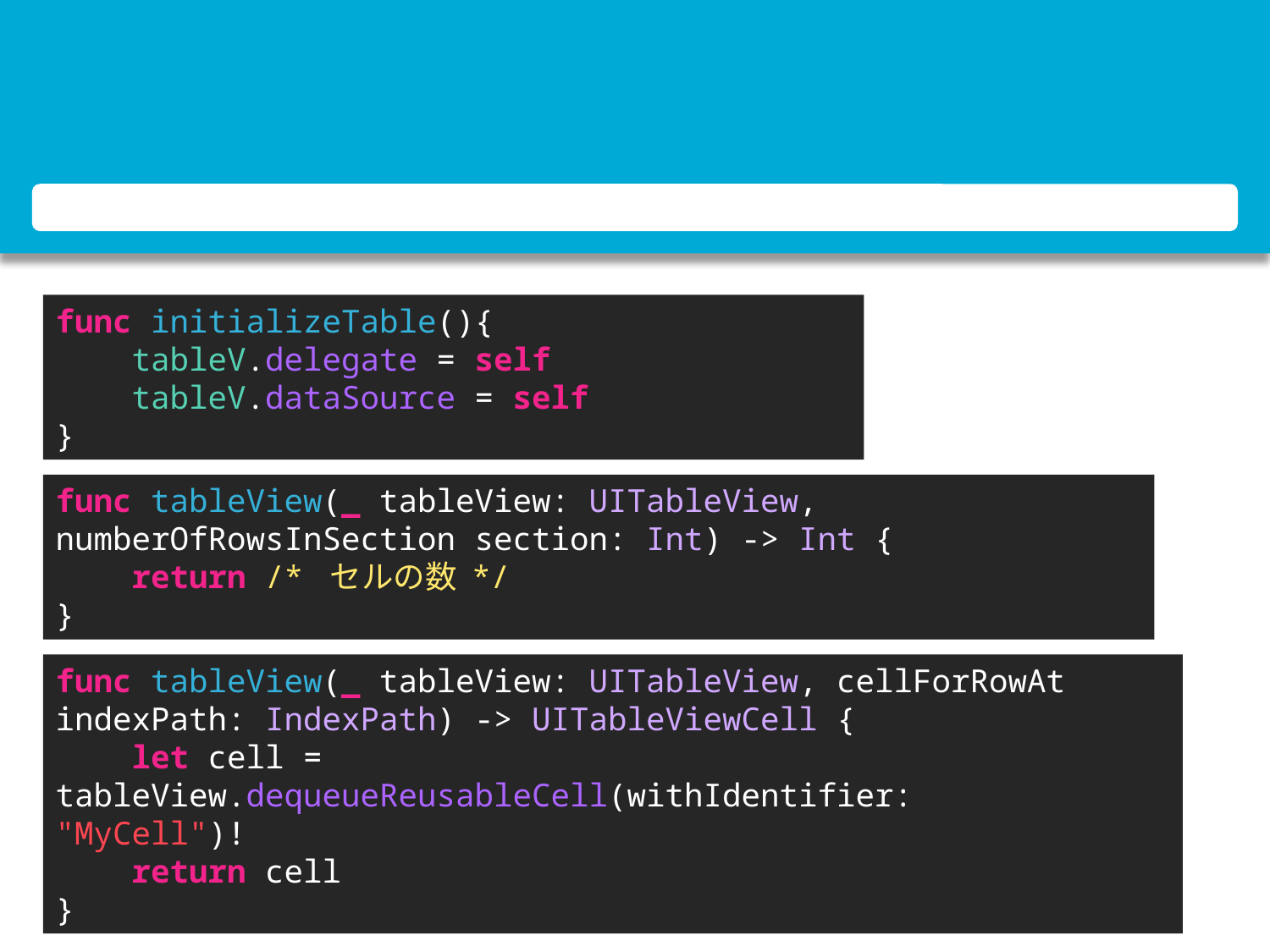

#

func initializeTable(){
    tableV.delegate = self
    tableV.dataSource = self
}
func tableView(_ tableView: UITableView, numberOfRowsInSection section: Int) -> Int {
    return /* セルの数 */
}
func tableView(_ tableView: UITableView, cellForRowAt indexPath: IndexPath) -> UITableViewCell {
    let cell = 		tableView.dequeueReusableCell(withIdentifier: 		"MyCell")!
    return cell
}